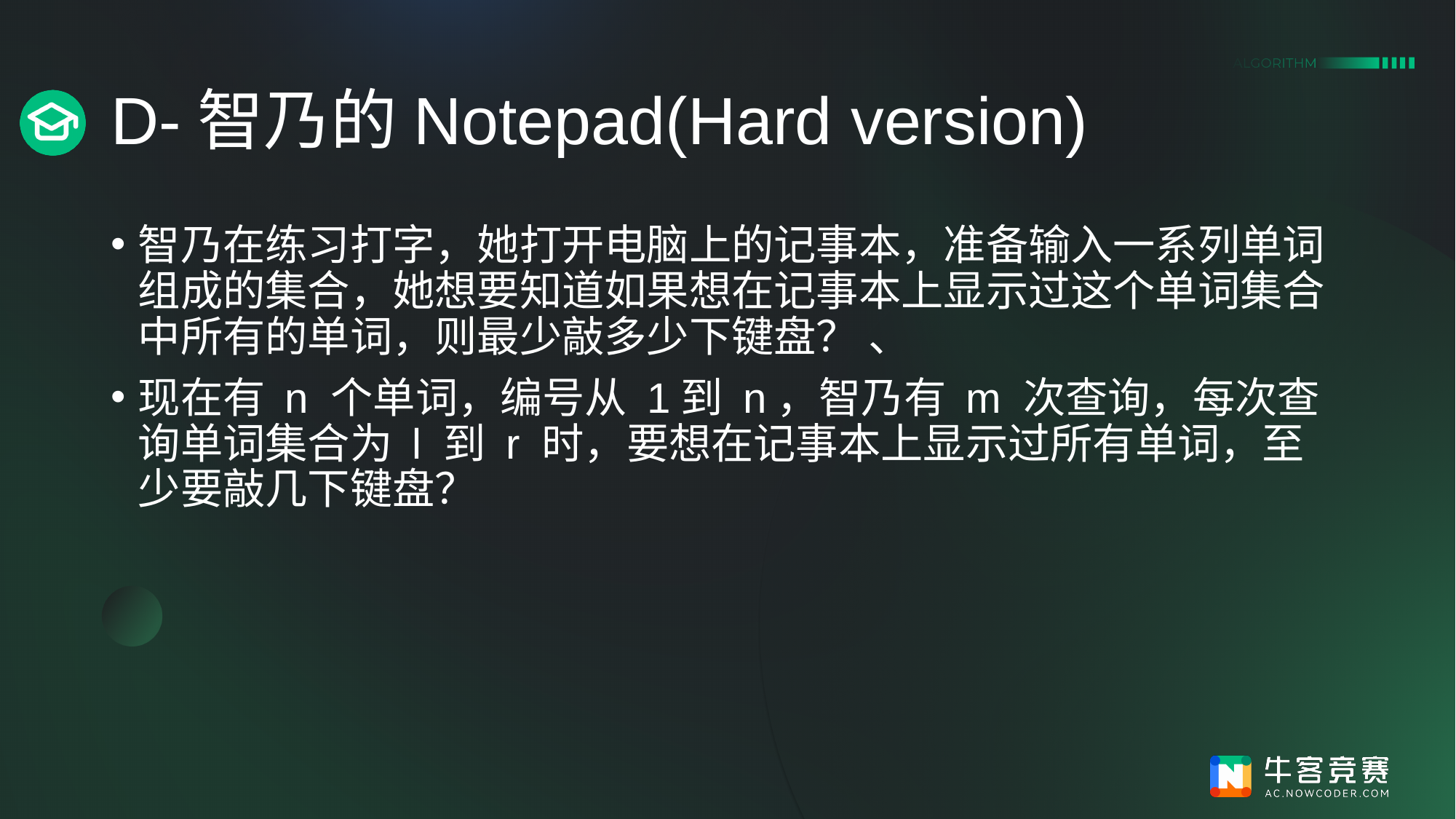

# D-智乃的Notepad(Hard version)
智乃在练习打字，她打开电脑上的记事本，准备输入一系列单词组成的集合，她想要知道如果想在记事本上显示过这个单词集合中所有的单词，则最少敲多少下键盘？ 、
现在有 n 个单词，编号从 1到 n，智乃有 m 次查询，每次查询单词集合为 l 到 r 时，要想在记事本上显示过所有单词，至少要敲几下键盘？